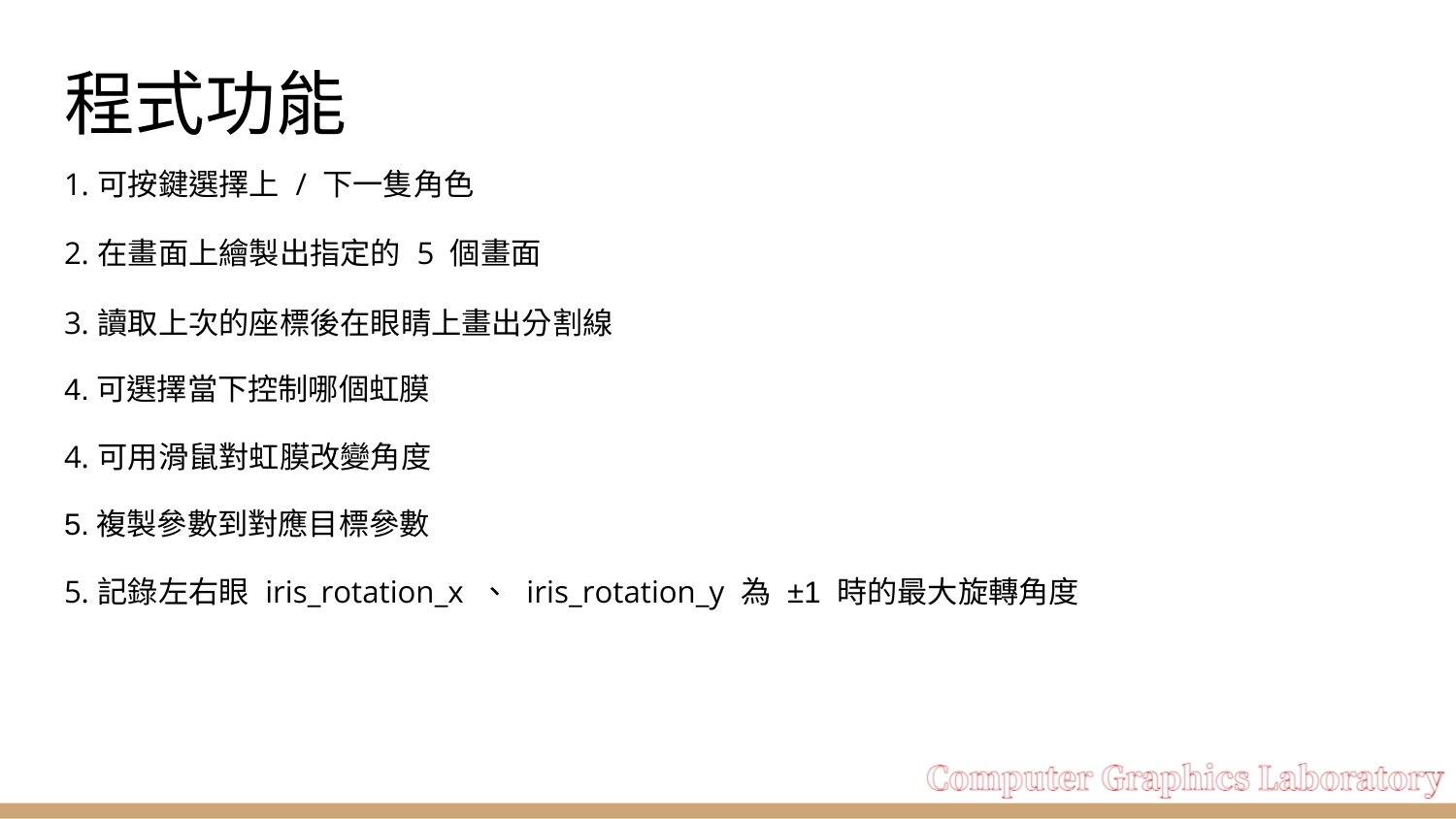

# 程式功能
1.可按鍵選擇上 / 下一隻角色
2.在畫面上繪製出指定的 5 個畫面
3.讀取上次的座標後在眼睛上畫出分割線
4.可選擇當下控制哪個虹膜
4.可用滑鼠對虹膜改變角度
5.複製參數到對應目標參數
5.記錄左右眼 iris_rotation_x 、 iris_rotation_y 為 ±1 時的最大旋轉角度